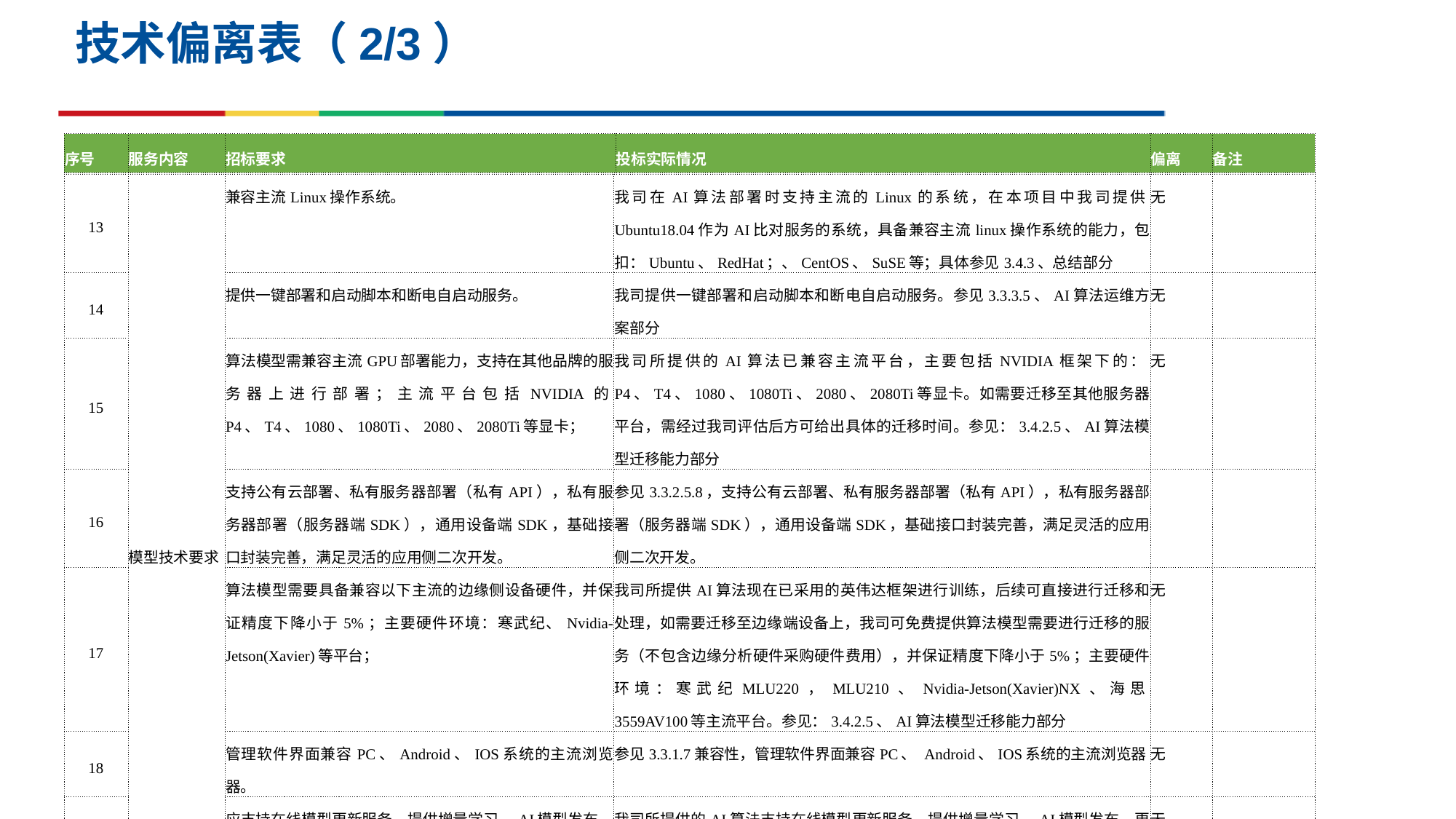

# 技术偏离表（2/3）
| 序号 | 服务内容 | 招标要求 | 投标实际情况 | 偏离 | 备注 |
| --- | --- | --- | --- | --- | --- |
| 13 | 模型技术要求 | 兼容主流Linux操作系统。 | 我司在AI算法部署时支持主流的Linux的系统，在本项目中我司提供Ubuntu18.04作为AI比对服务的系统，具备兼容主流linux操作系统的能力，包扣：Ubuntu、RedHat；、CentOS、SuSE等；具体参见3.4.3、总结部分 | 无 |  |
| --- | --- | --- | --- | --- | --- |
| 14 |  | 提供一键部署和启动脚本和断电自启动服务。 | 我司提供一键部署和启动脚本和断电自启动服务。参见3.3.3.5、AI算法运维方案部分 | 无 |  |
| 15 |  | 算法模型需兼容主流GPU部署能力，支持在其他品牌的服务器上进行部署；主流平台包括NVIDIA的P4、T4、1080、1080Ti、2080、2080Ti等显卡； | 我司所提供的AI算法已兼容主流平台，主要包括NVIDIA框架下的：P4、T4、1080、1080Ti、2080、2080Ti等显卡。如需要迁移至其他服务器平台，需经过我司评估后方可给出具体的迁移时间。参见：3.4.2.5、AI算法模型迁移能力部分 | 无 |  |
| 16 |  | 支持公有云部署、私有服务器部署（私有API），私有服务器部署（服务器端SDK），通用设备端SDK，基础接口封装完善，满足灵活的应用侧二次开发。 | 参见3.3.2.5.8，支持公有云部署、私有服务器部署（私有API），私有服务器部署（服务器端SDK），通用设备端SDK，基础接口封装完善，满足灵活的应用侧二次开发。 |  |  |
| 17 |  | 算法模型需要具备兼容以下主流的边缘侧设备硬件，并保证精度下降小于5%；主要硬件环境：寒武纪、Nvidia-Jetson(Xavier)等平台； | 我司所提供AI算法现在已采用的英伟达框架进行训练，后续可直接进行迁移和处理，如需要迁移至边缘端设备上，我司可免费提供算法模型需要进行迁移的服务（不包含边缘分析硬件采购硬件费用），并保证精度下降小于5%；主要硬件环境：寒武纪MLU220，MLU210、Nvidia-Jetson(Xavier)NX、海思3559AV100等主流平台。参见：3.4.2.5、AI算法模型迁移能力部分 | 无 |  |
| 18 |  | 管理软件界面兼容PC、Android、IOS系统的主流浏览器。 | 参见3.3.1.7兼容性，管理软件界面兼容PC、 Android、IOS系统的主流浏览器 | 无 |  |
| 19 |  | 应支持在线模型更新服务，提供增量学习、AI模型发布、更新、推送，形成完整模型升级闭环服务（如需云端训练需出具保密承诺函）。 | 我司所提供的AI算法支持在线模型更新服务，提供增量学习、AI模型发布、更新、推送，具备完整模型升级闭环服务；我司所采集或标准的训练数据会按照相关保密要求进行保密处理（如中标后我司将按照用户方要求的模板提供保密承诺函，杜绝一切数据外泄的可能）；参见3.3.3.5、AI算法运维方案部分 | 无 |  |